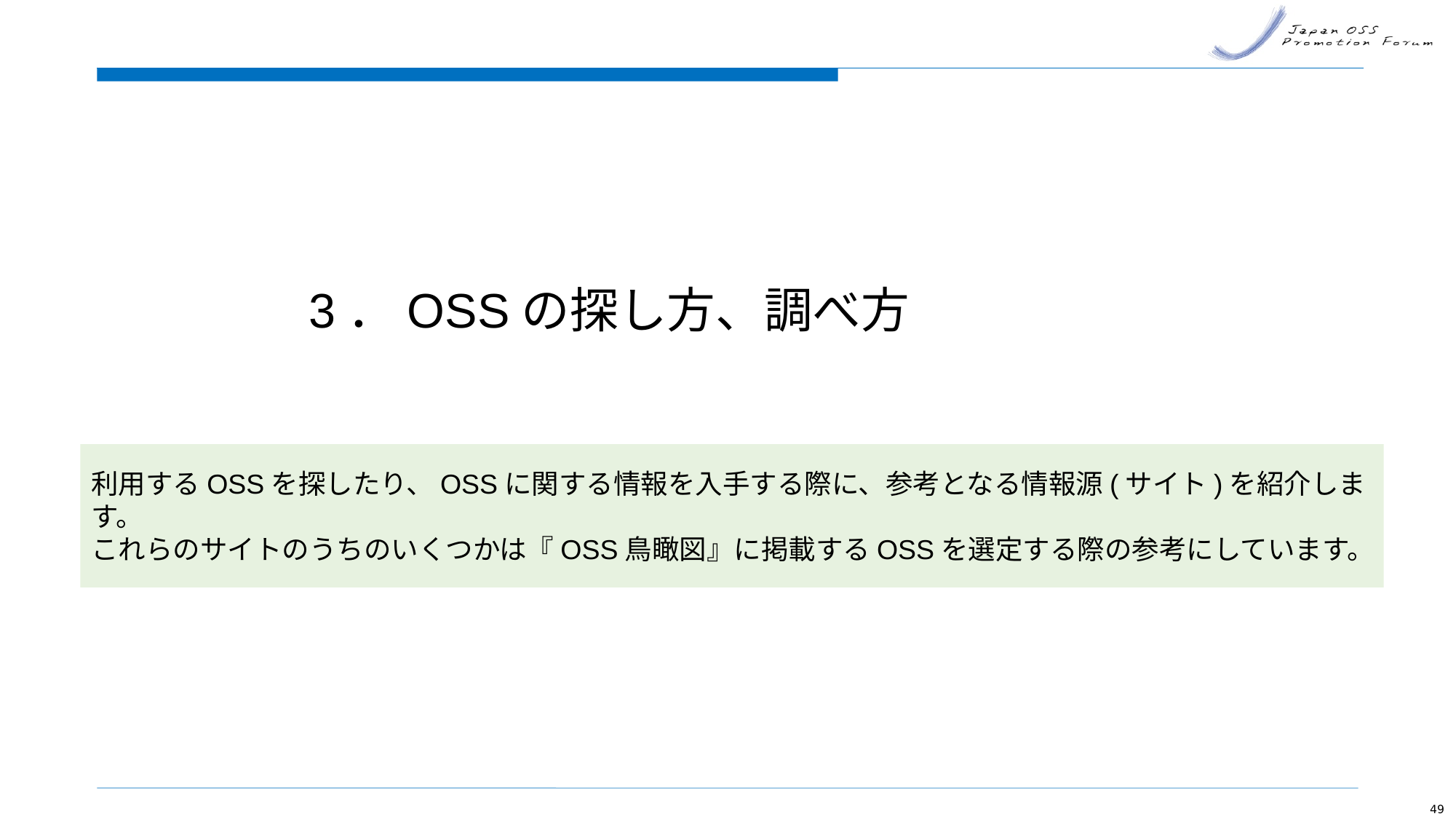

3．OSSの探し方、調べ方
利用するOSSを探したり、OSSに関する情報を入手する際に、参考となる情報源(サイト)を紹介します。
これらのサイトのうちのいくつかは『OSS鳥瞰図』に掲載するOSSを選定する際の参考にしています。
49